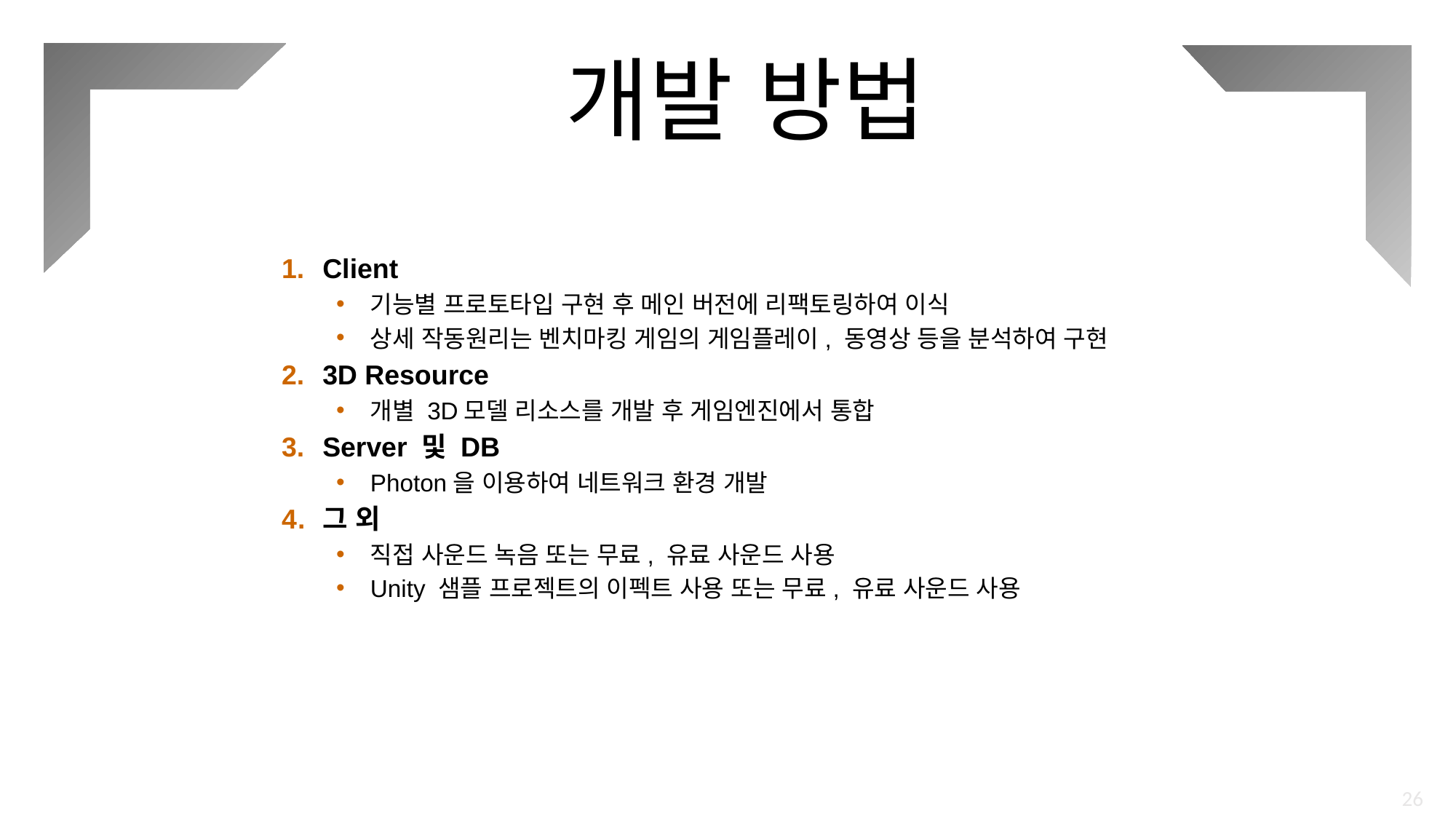

개발 방법
Client
기능별 프로토타입 구현 후 메인 버전에 리팩토링하여 이식
상세 작동원리는 벤치마킹 게임의 게임플레이, 동영상 등을 분석하여 구현
3D Resource
개별 3D모델 리소스를 개발 후 게임엔진에서 통합
Server 및 DB
Photon을 이용하여 네트워크 환경 개발
그 외
직접 사운드 녹음 또는 무료, 유료 사운드 사용
Unity 샘플 프로젝트의 이펙트 사용 또는 무료, 유료 사운드 사용